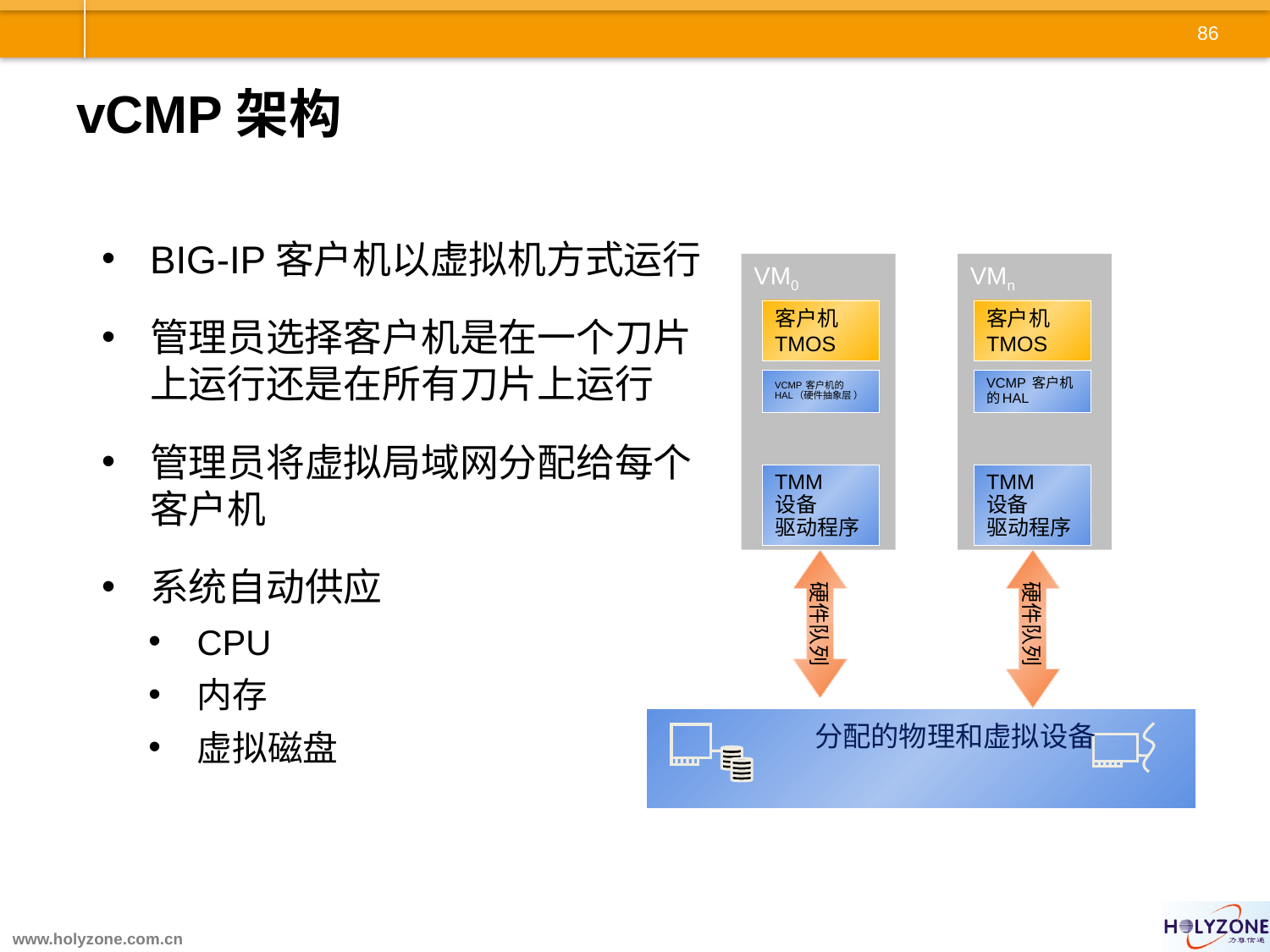

# vCMP架构
BIG-IP客户机以虚拟机方式运行
管理员选择客户机是在一个刀片上运行还是在所有刀片上运行
管理员将虚拟局域网分配给每个客户机
系统自动供应
CPU
内存
虚拟磁盘

VM0
客户机
TMOS
VCMP 客户机的HAL（硬件抽象层 ）
TMM
设备
驱动程序
硬件队列
VMn
客户机
TMOS
VCMP 客户机的HAL
TMM
设备
驱动程序
硬件队列

分配的物理和虚拟设备